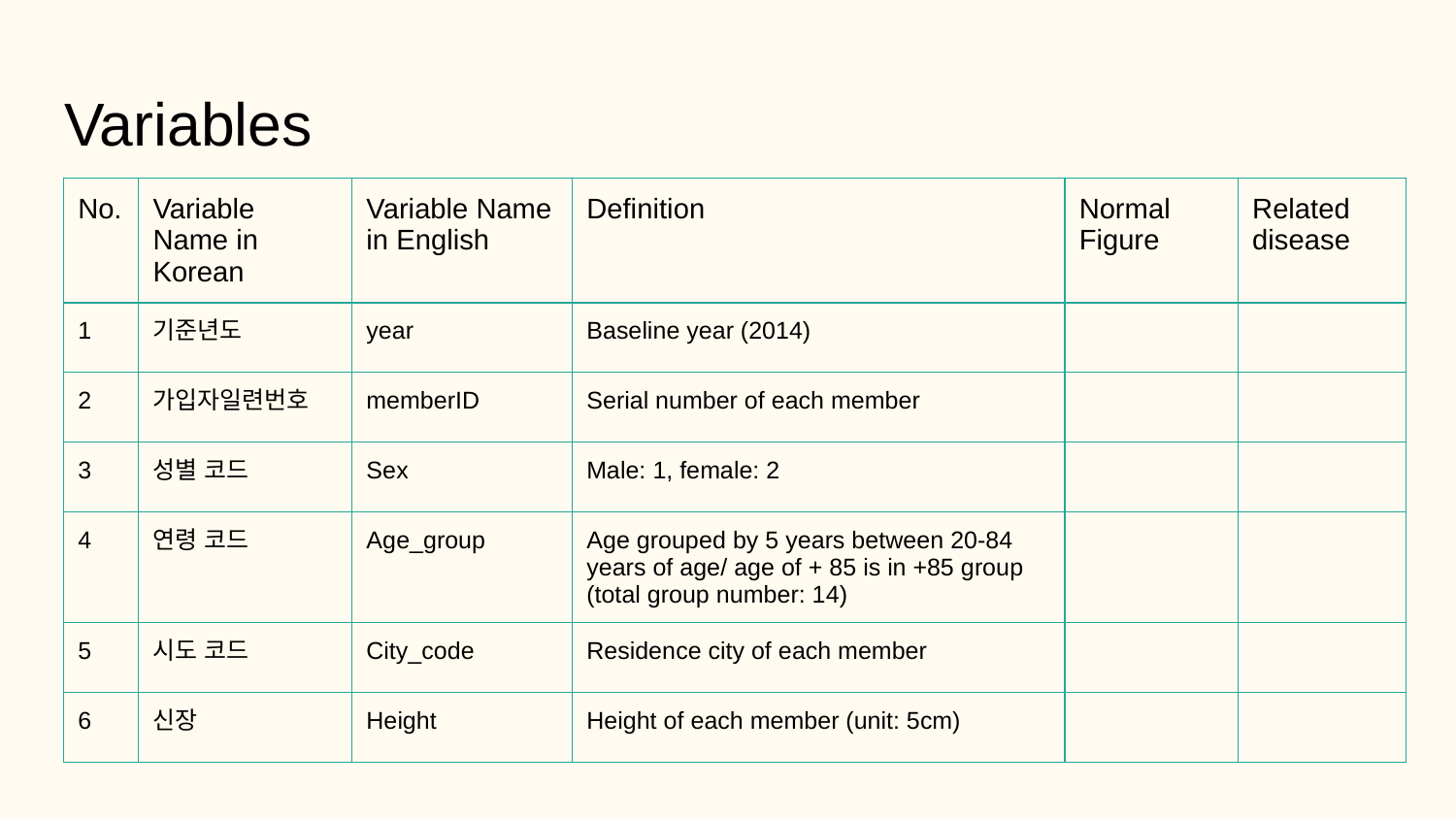

# Variables
| No. | Variable Name in Korean | Variable Name in English | Definition | Normal Figure | Related disease |
| --- | --- | --- | --- | --- | --- |
| 1 | 기준년도 | year | Baseline year (2014) |  |  |
| 2 | 가입자일련번호 | memberID | Serial number of each member |  |  |
| 3 | 성별 코드 | Sex | Male: 1, female: 2 |  |  |
| 4 | 연령 코드 | Age\_group | ­Age grouped by 5 years between 20-84 years of age/ age of + 85 is in +85 group (total group number: 14) |  |  |
| 5 | 시도 코드 | City\_code | Residence city of each member |  |  |
| 6 | 신장 | Height | Height of each member (unit: 5cm) |  |  |